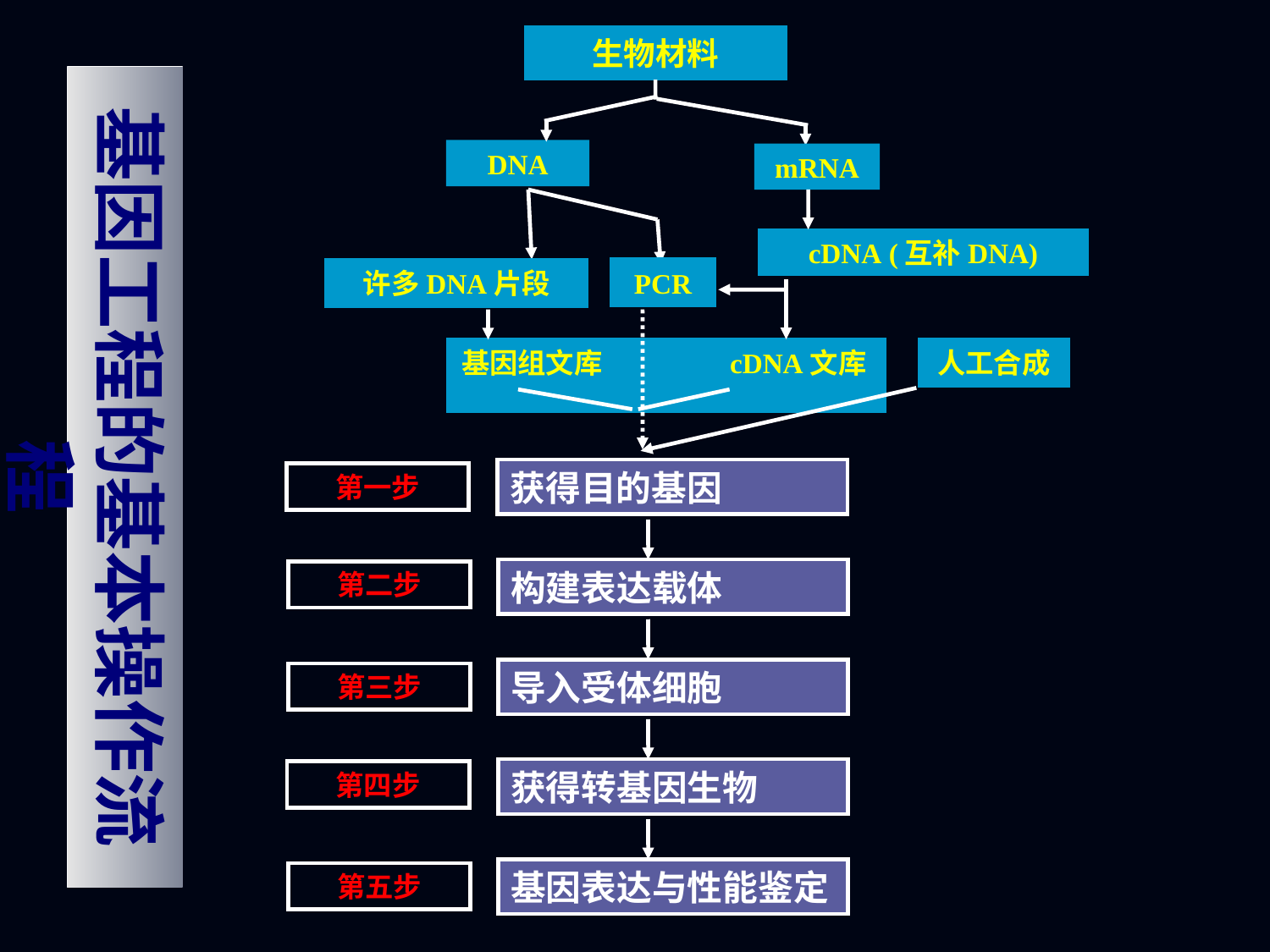

生物材料
基因工程的基本操作流程

DNA
mRNA

cDNA (互补DNA)
PCR
许多DNA片段

基因组文库                   cDNA文库
人工合成

获得目的基因
第一步

构建表达载体
第二步

导入受体细胞
第三步

获得转基因生物
第四步

基因表达与性能鉴定
第五步